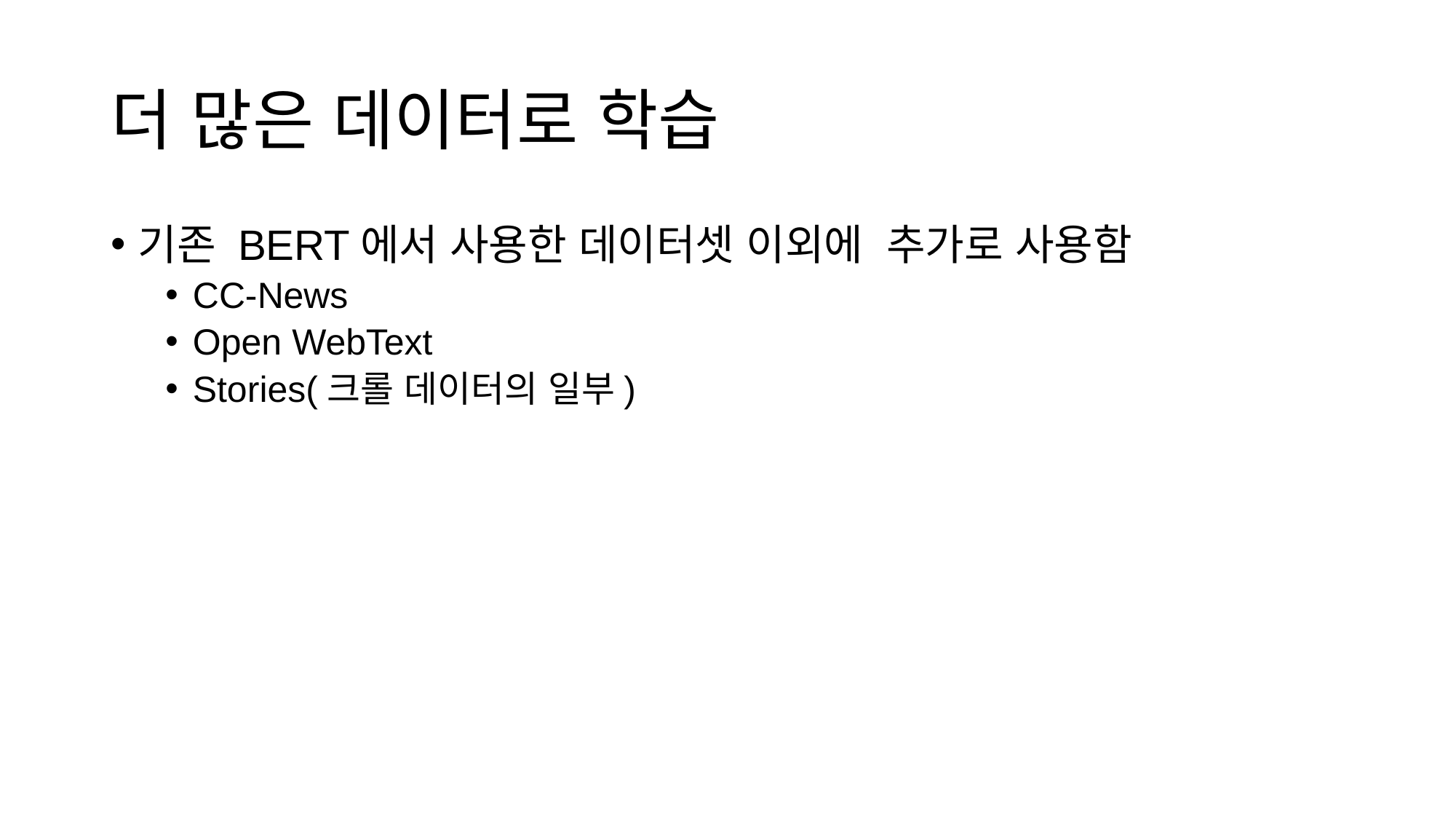

# 더 많은 데이터로 학습
기존 BERT에서 사용한 데이터셋 이외에  추가로 사용함
CC-News
Open WebText
Stories(크롤 데이터의 일부)